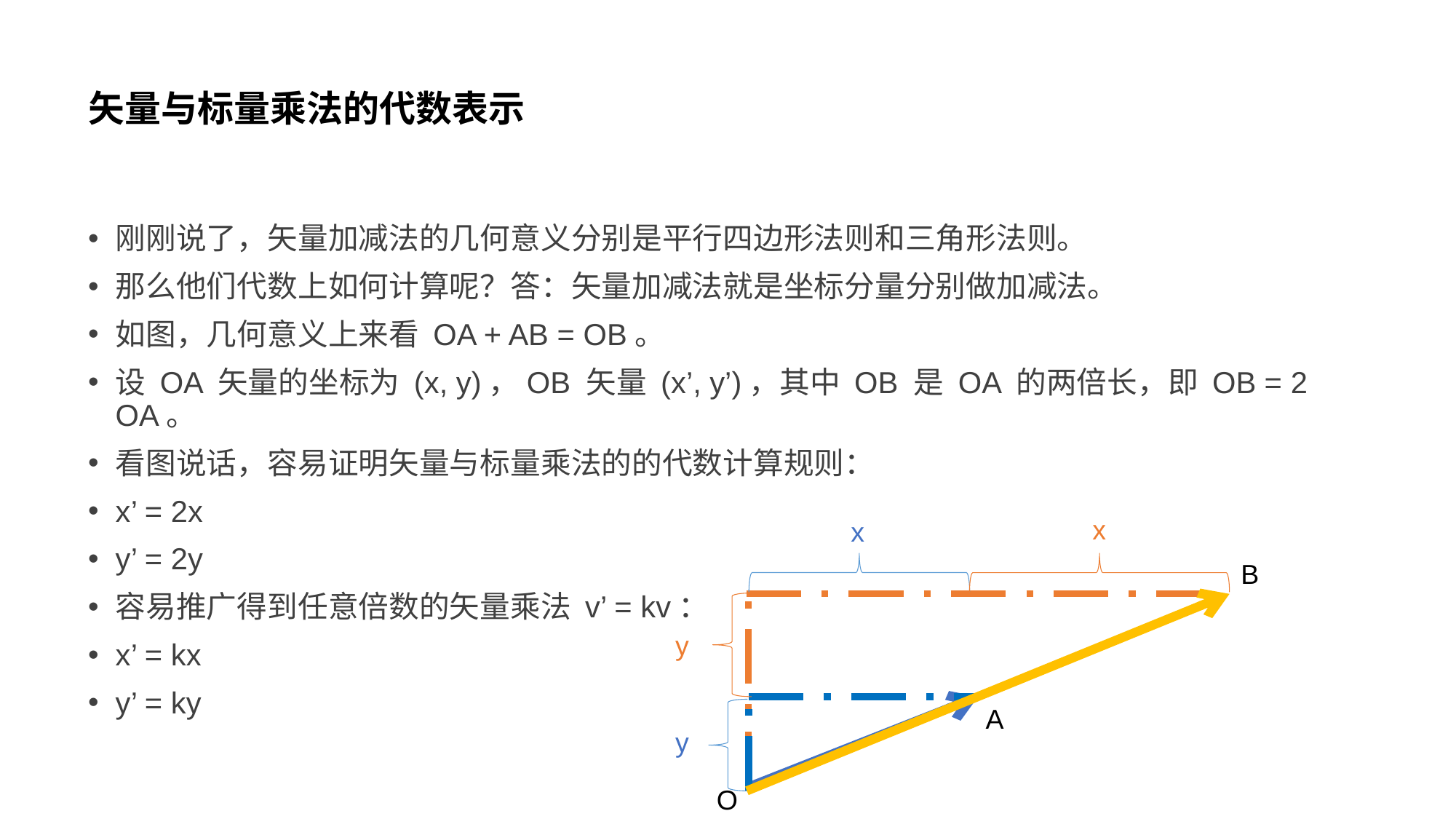

# 矢量与标量乘法的代数表示
刚刚说了，矢量加减法的几何意义分别是平行四边形法则和三角形法则。
那么他们代数上如何计算呢？答：矢量加减法就是坐标分量分别做加减法。
如图，几何意义上来看 OA + AB = OB。
设 OA 矢量的坐标为 (x, y)，OB 矢量 (x’, y’)，其中 OB 是 OA 的两倍长，即 OB = 2 OA。
看图说话，容易证明矢量与标量乘法的的代数计算规则：
x’ = 2x
y’ = 2y
容易推广得到任意倍数的矢量乘法 v’ = kv：
x’ = kx
y’ = ky

x
x
B

y

y
A
O